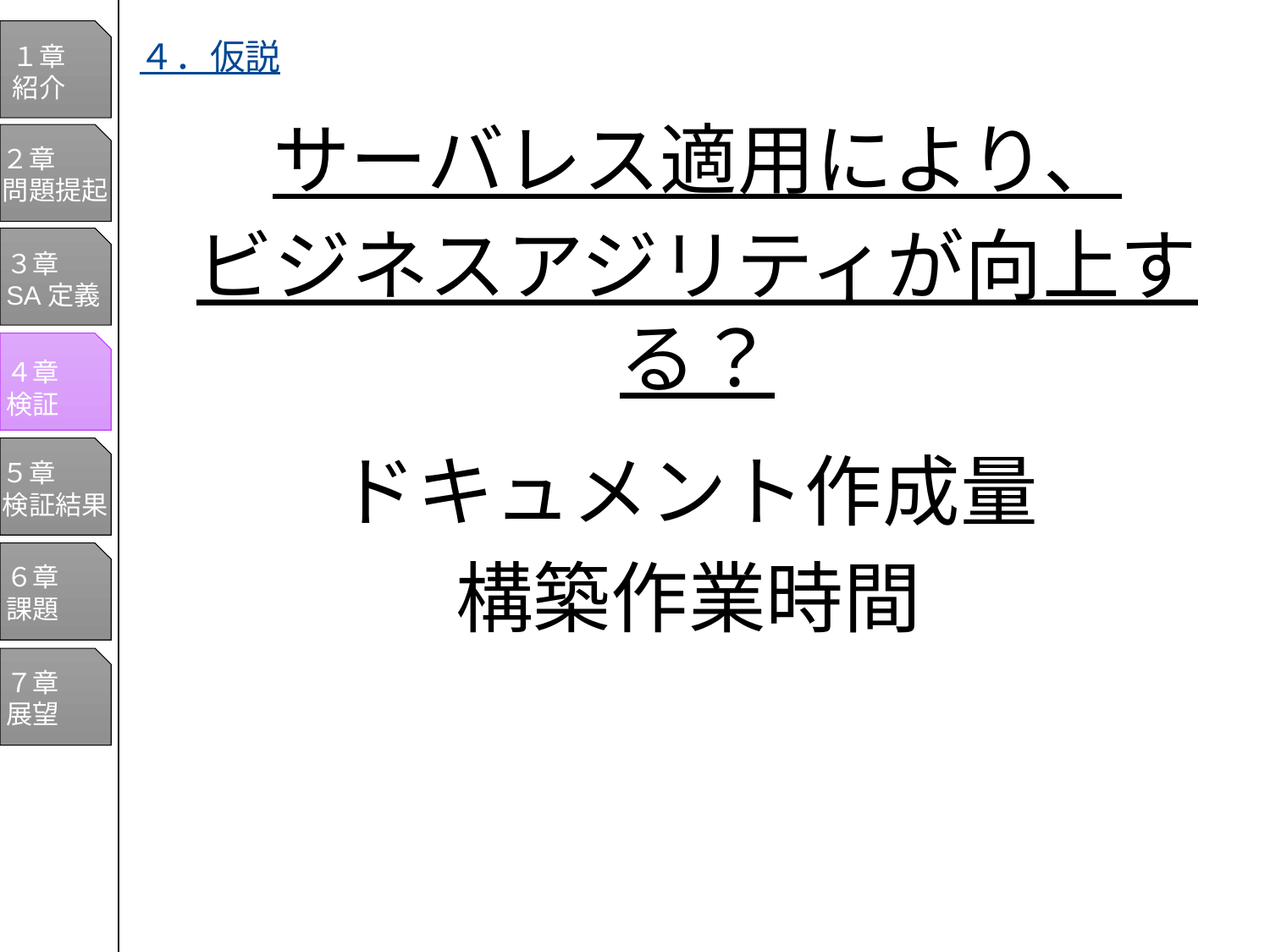

１章
紹介

２章
問題提起

３章
SA定義

４章
検証

５章
検証結果

６章
課題

７章
展望
# ４．仮説
サーバレス適用により、
ビジネスアジリティが向上する？
ドキュメント作成量
構築作業時間